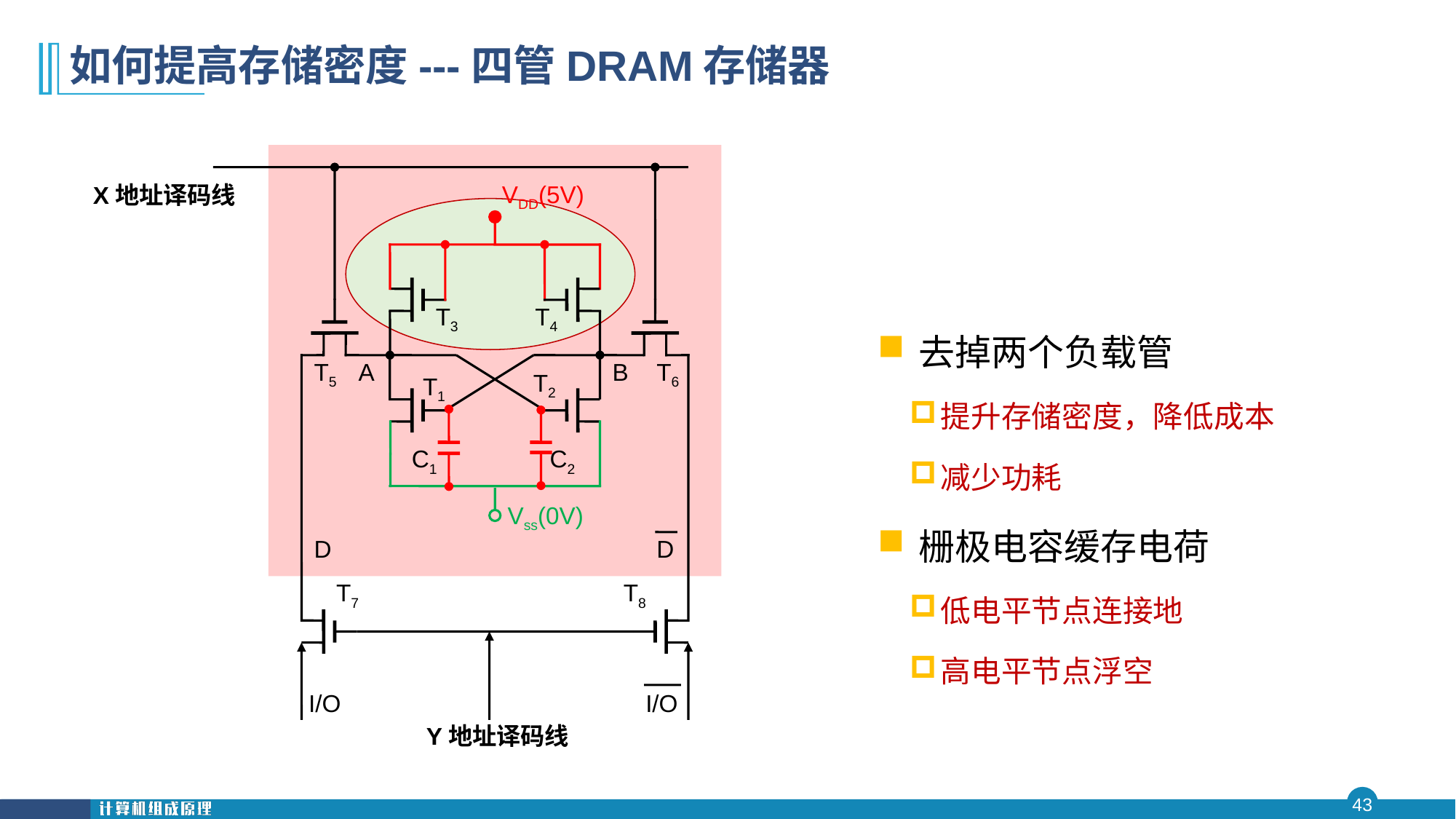

# 如何提高存储密度---四管DRAM存储器

VDD(5V)

T3
T4

X地址译码线

去掉两个负载管
提升存储密度，降低成本
减少功耗
栅极电容缓存电荷
低电平节点连接地
高电平节点浮空

T5

A

B
T6

T2
T1

C1

C2

Vss(0V)
D
D

T7
T8

I/O
I/O
Y地址译码线